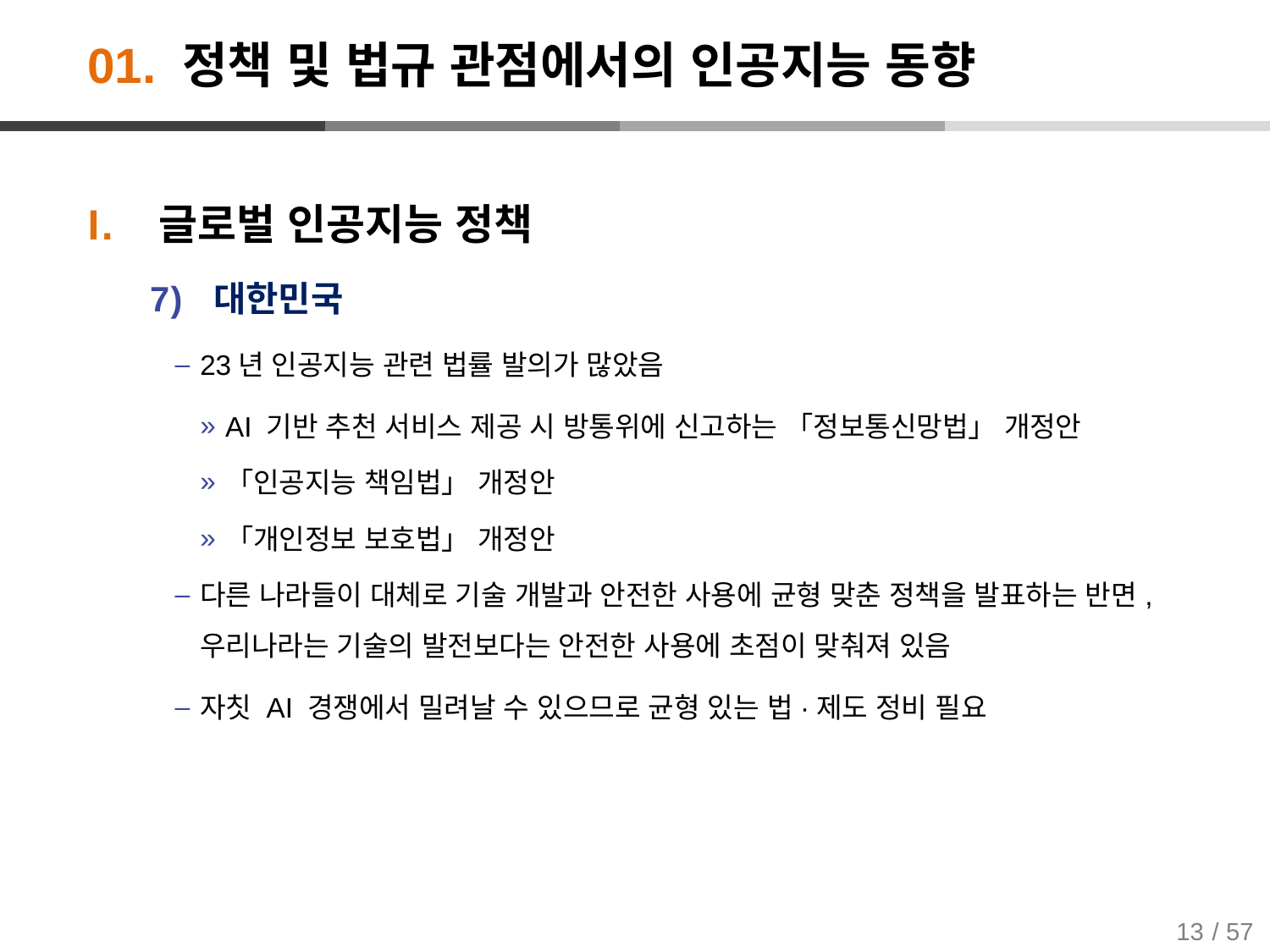

# 01. 정책 및 법규 관점에서의 인공지능 동향
글로벌 인공지능 정책
대한민국
23년 인공지능 관련 법률 발의가 많았음
AI 기반 추천 서비스 제공 시 방통위에 신고하는 「정보통신망법」 개정안
「인공지능 책임법」 개정안
「개인정보 보호법」 개정안
다른 나라들이 대체로 기술 개발과 안전한 사용에 균형 맞춘 정책을 발표하는 반면, 우리나라는 기술의 발전보다는 안전한 사용에 초점이 맞춰져 있음
자칫 AI 경쟁에서 밀려날 수 있으므로 균형 있는 법·제도 정비 필요